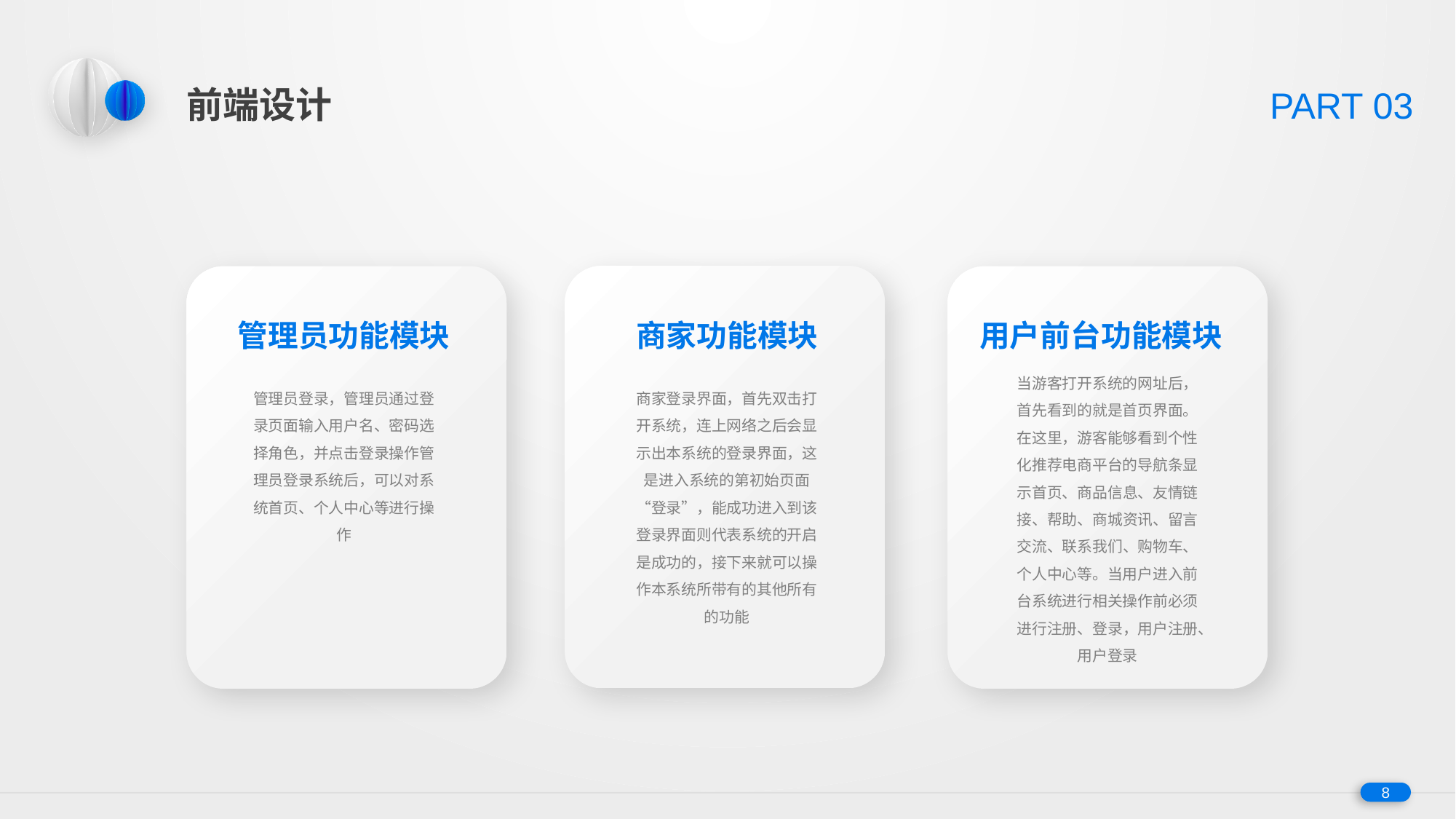

前端设计
PART 03

管理员功能模块
管理员登录，管理员通过登录页面输入用户名、密码选择角色，并点击登录操作管理员登录系统后，可以对系统首页、个人中心等进行操作
用户前台功能模块
当游客打开系统的网址后，首先看到的就是首页界面。在这里，游客能够看到个性化推荐电商平台的导航条显示首页、商品信息、友情链接、帮助、商城资讯、留言交流、联系我们、购物车、个人中心等。当用户进入前台系统进行相关操作前必须进行注册、登录，用户注册、用户登录
商家功能模块
商家登录界面，首先双击打开系统，连上网络之后会显示出本系统的登录界面，这是进入系统的第初始页面“登录”，能成功进入到该登录界面则代表系统的开启是成功的，接下来就可以操作本系统所带有的其他所有的功能